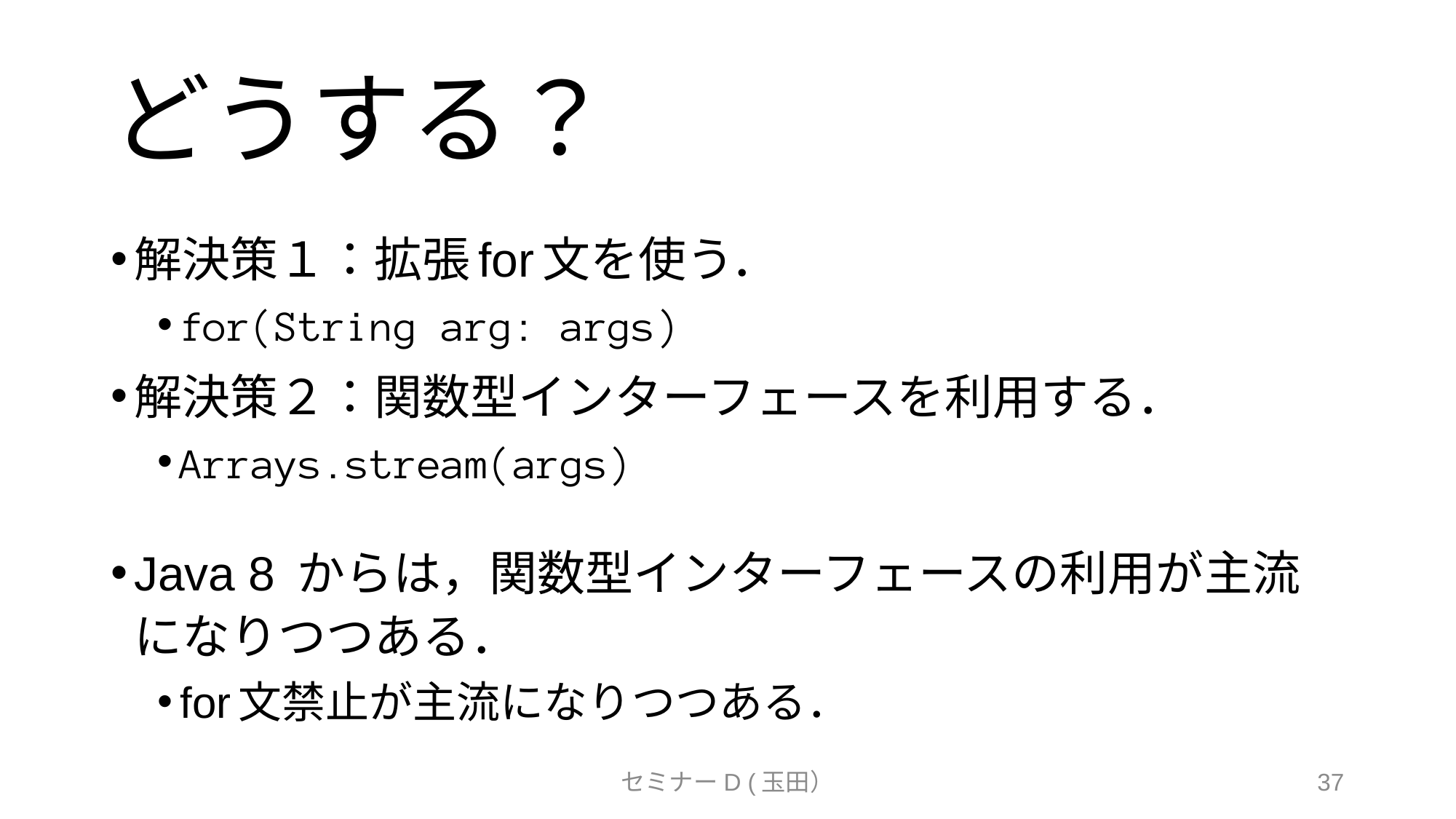

# どうする？
解決策１：拡張for文を使う．
for(String arg: args)
解決策２：関数型インターフェースを利用する．
Arrays.stream(args)

Java 8 からは，関数型インターフェースの利用が主流になりつつある．
for文禁止が主流になりつつある．
セミナーD (玉田）
37